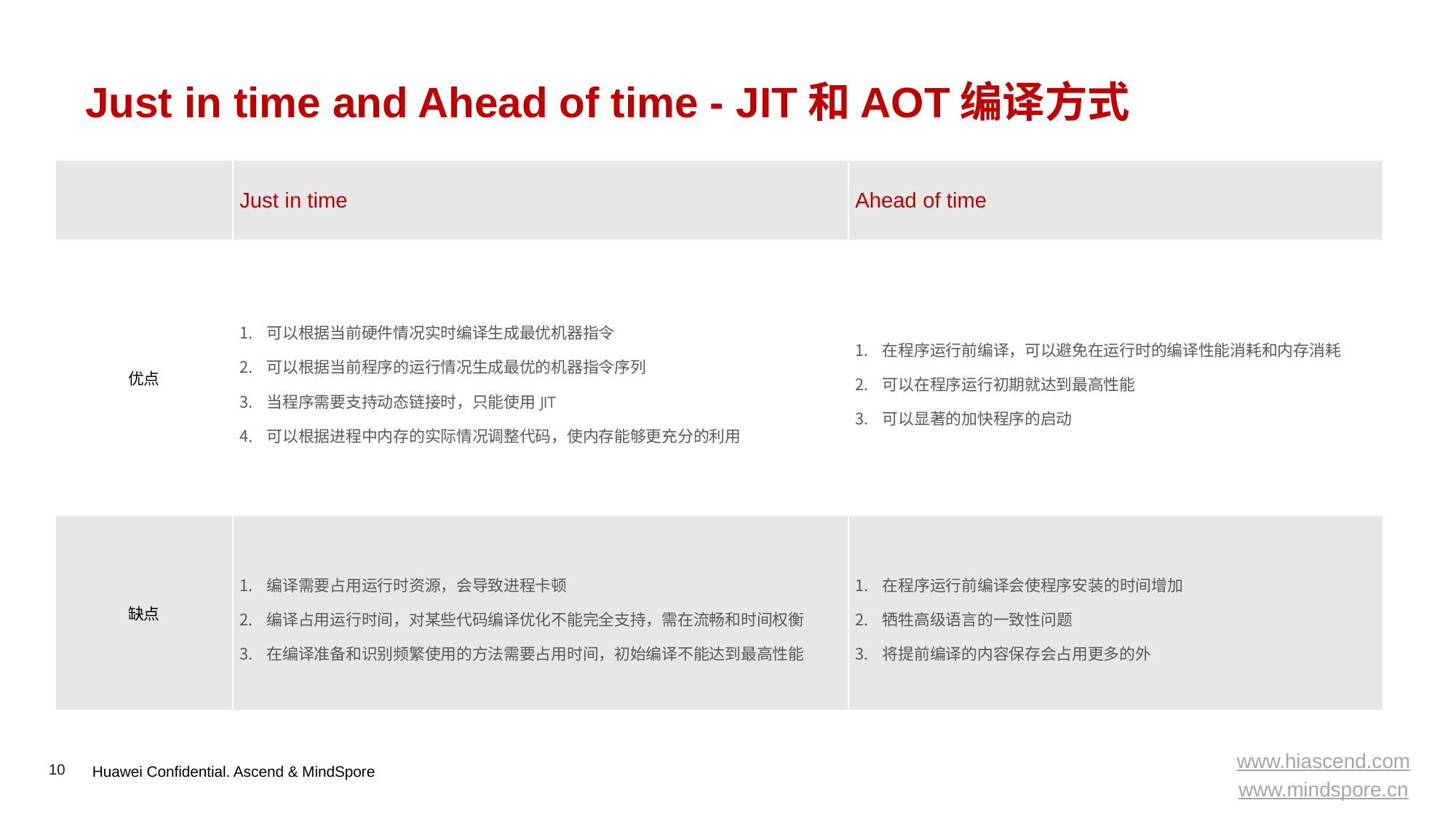

# Just in time and Ahead of time - JIT和AOT编译方式
|  | Just in time | Ahead of time |
| --- | --- | --- |
| 优点 | 可以根据当前硬件情况实时编译生成最优机器指令 可以根据当前程序的运行情况生成最优的机器指令序列 当程序需要支持动态链接时，只能使用JIT 可以根据进程中内存的实际情况调整代码，使内存能够更充分的利用 | 在程序运行前编译，可以避免在运行时的编译性能消耗和内存消耗 可以在程序运行初期就达到最高性能 可以显著的加快程序的启动 |
| 缺点 | 编译需要占用运行时资源，会导致进程卡顿 编译占用运行时间，对某些代码编译优化不能完全支持，需在流畅和时间权衡 在编译准备和识别频繁使用的方法需要占用时间，初始编译不能达到最高性能 | 在程序运行前编译会使程序安装的时间增加 牺牲高级语言的一致性问题 将提前编译的内容保存会占用更多的外 |